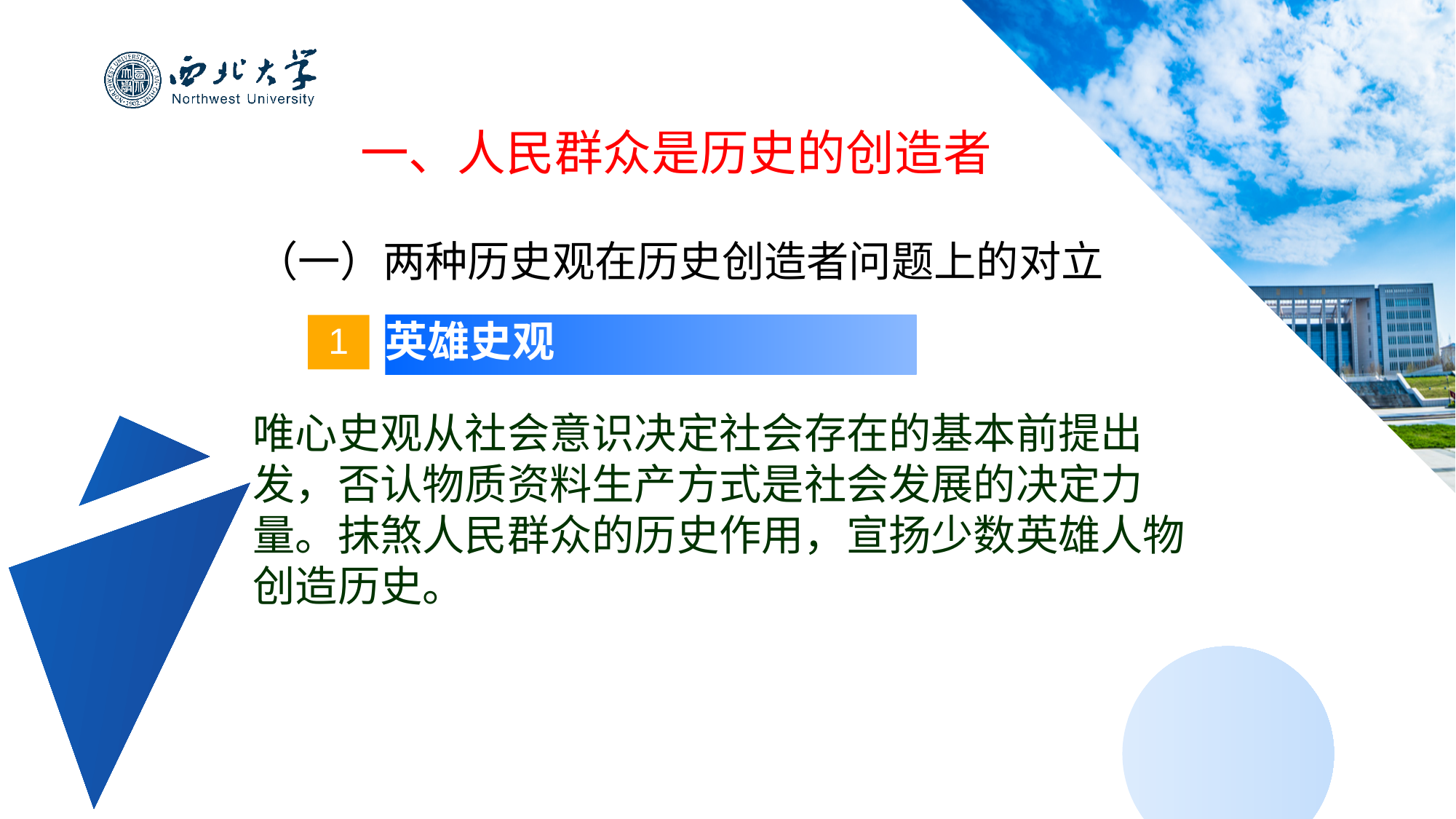

一、人民群众是历史的创造者
（一）两种历史观在历史创造者问题上的对立
英雄史观
1
唯心史观从社会意识决定社会存在的基本前提出发，否认物质资料生产方式是社会发展的决定力量。抹煞人民群众的历史作用，宣扬少数英雄人物创造历史。